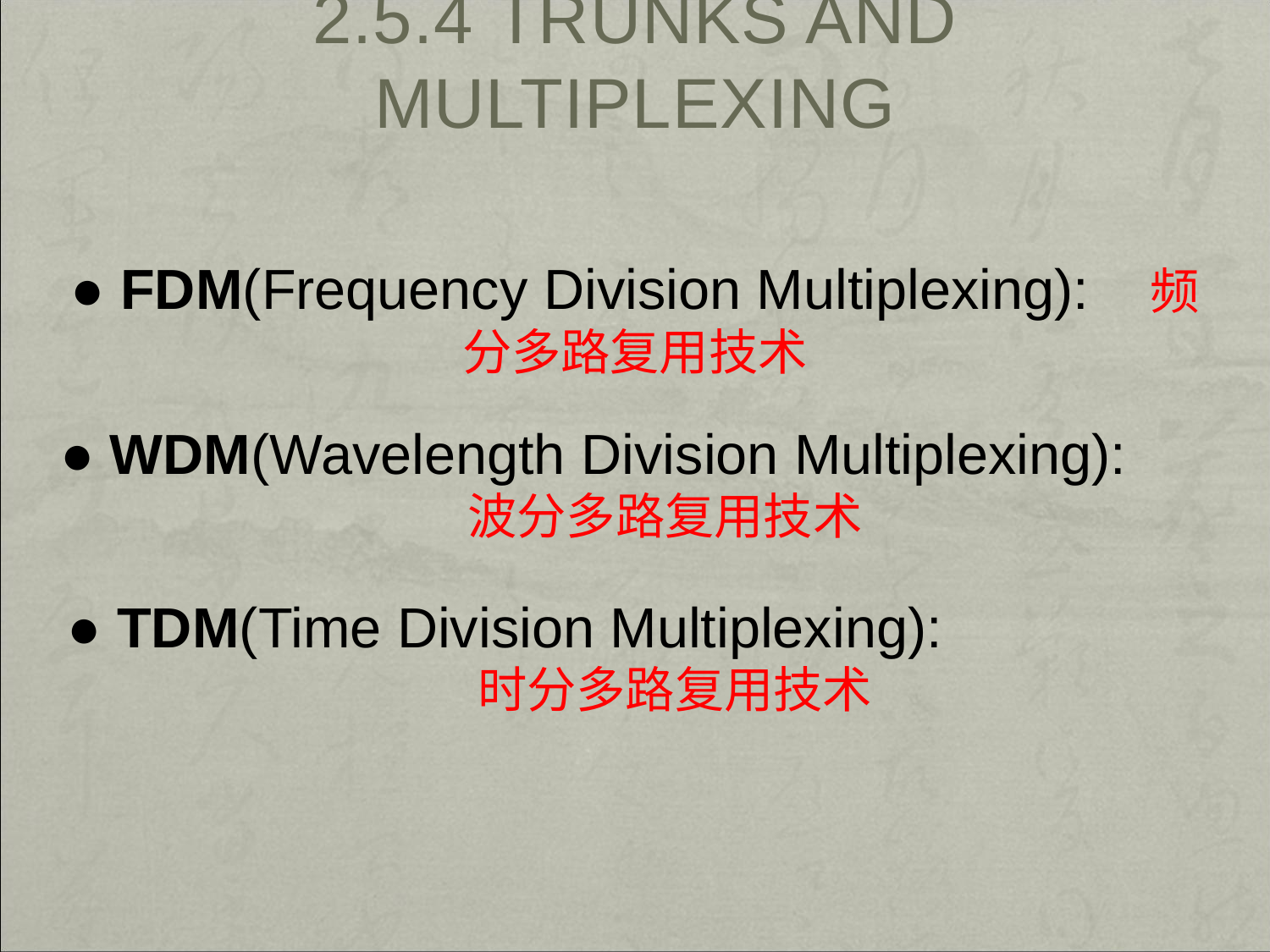

# 2.5.4 Trunks and Multiplexing
● FDM(Frequency Division Multiplexing):   频分多路复用技术
● WDM(Wavelength Division Multiplexing):
波分多路复用技术
● TDM(Time Division Multiplexing):
时分多路复用技术
25